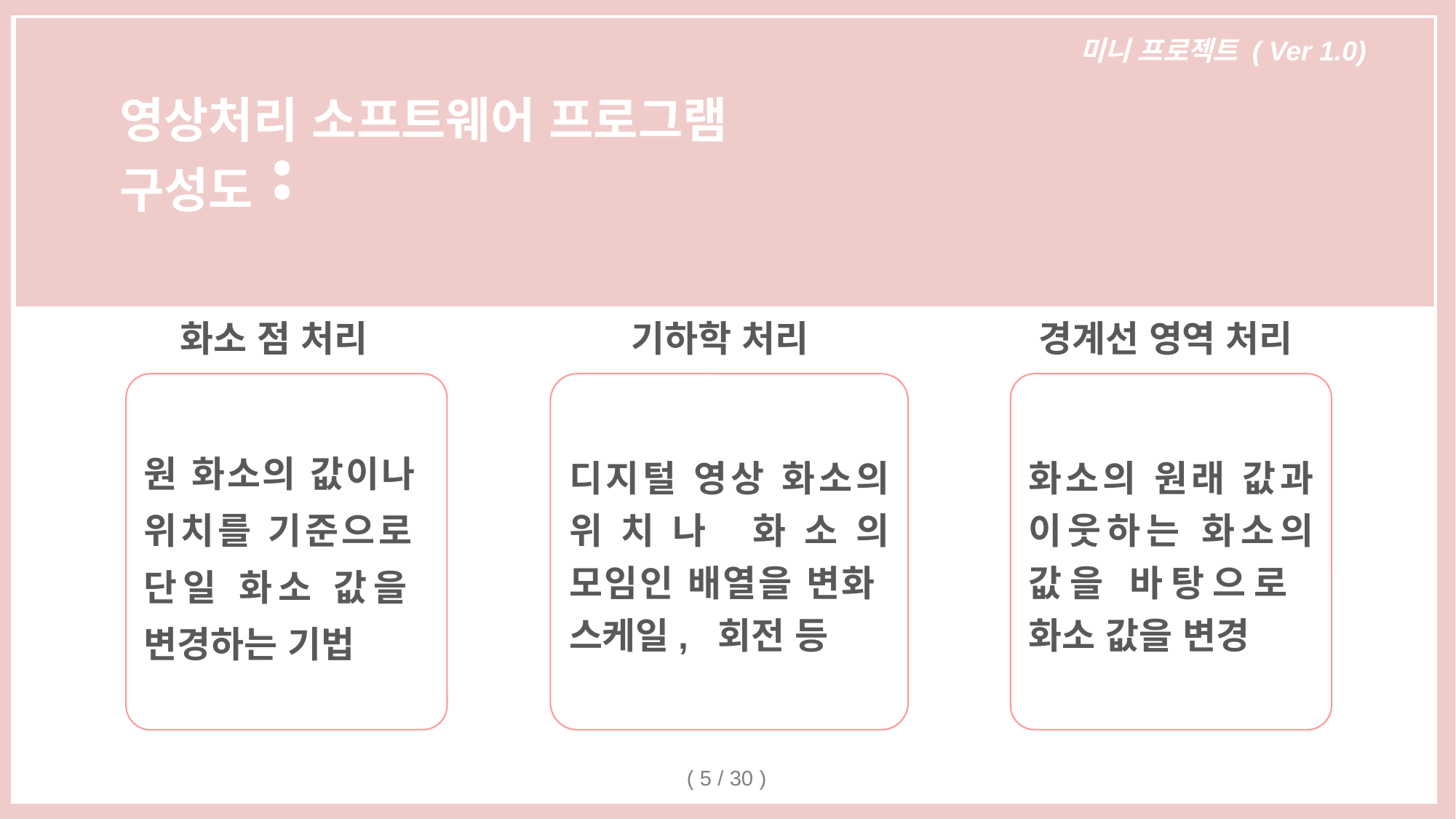

영상처리 소프트웨어 프로그램
구성도

화소 점 처리
기하학 처리
경계선 영역 처리
디지털 영상 화소의 위치나 화소의 모임인 배열을 변화
스케일,  회전 등
원 화소의 값이나
위치를 기준으로
단일 화소 값을
변경하는 기법
화소의 원래 값과 이웃하는 화소의 값을 바탕으로
화소 값을 변경
( 5 / 30 )